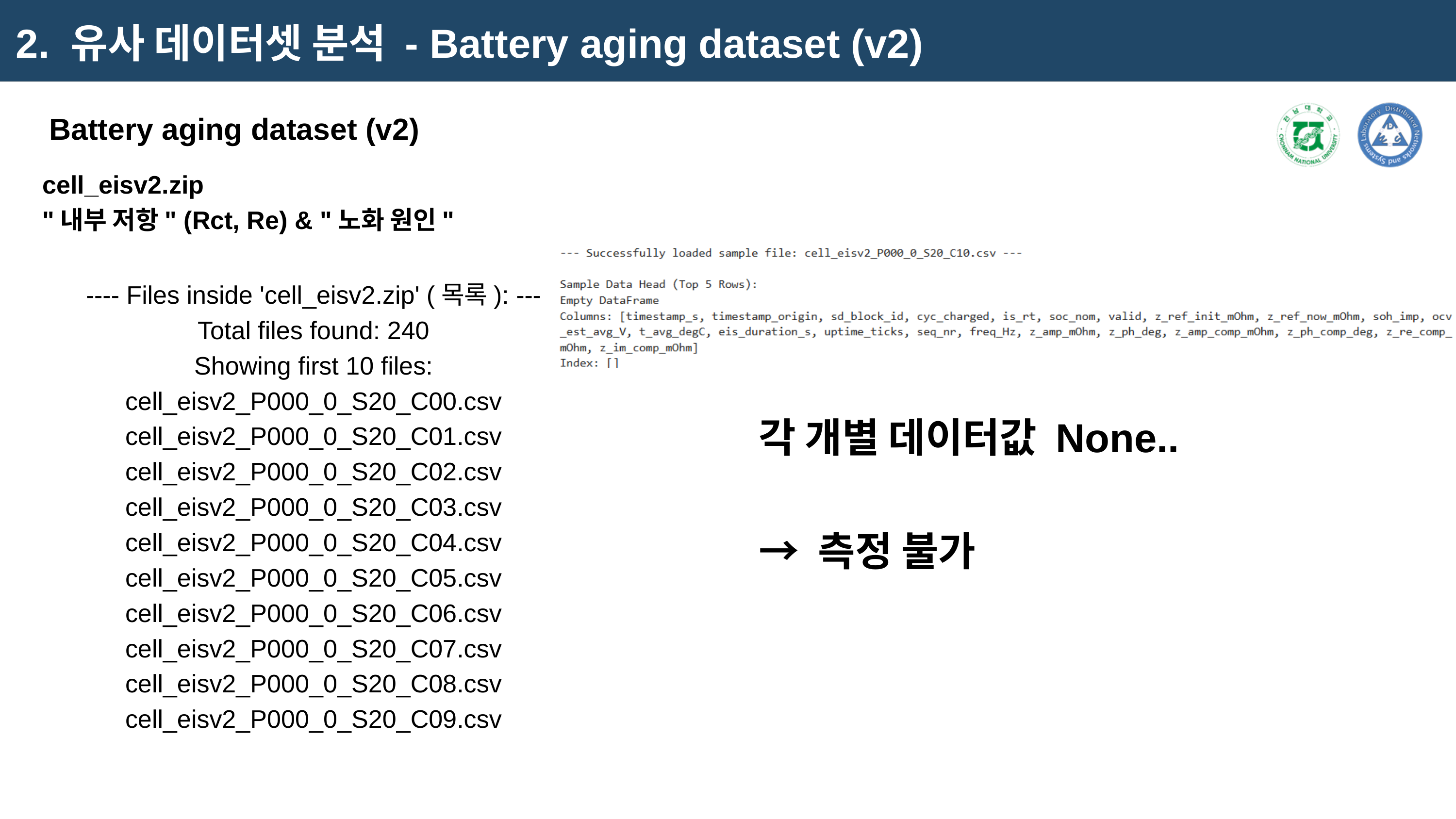

2. 유사 데이터셋 분석 - Battery aging dataset (v2)
Battery aging dataset (v2)
cell_eisv2.zip
"내부 저항" (Rct, Re) & "노화 원인"

---- Files inside 'cell_eisv2.zip' (목록): ---
Total files found: 240
Showing first 10 files:
cell_eisv2_P000_0_S20_C00.csv
cell_eisv2_P000_0_S20_C01.csv
cell_eisv2_P000_0_S20_C02.csv
cell_eisv2_P000_0_S20_C03.csv
cell_eisv2_P000_0_S20_C04.csv
cell_eisv2_P000_0_S20_C05.csv
cell_eisv2_P000_0_S20_C06.csv
cell_eisv2_P000_0_S20_C07.csv
cell_eisv2_P000_0_S20_C08.csv
cell_eisv2_P000_0_S20_C09.csv
각 개별 데이터값 None..

→ 측정 불가